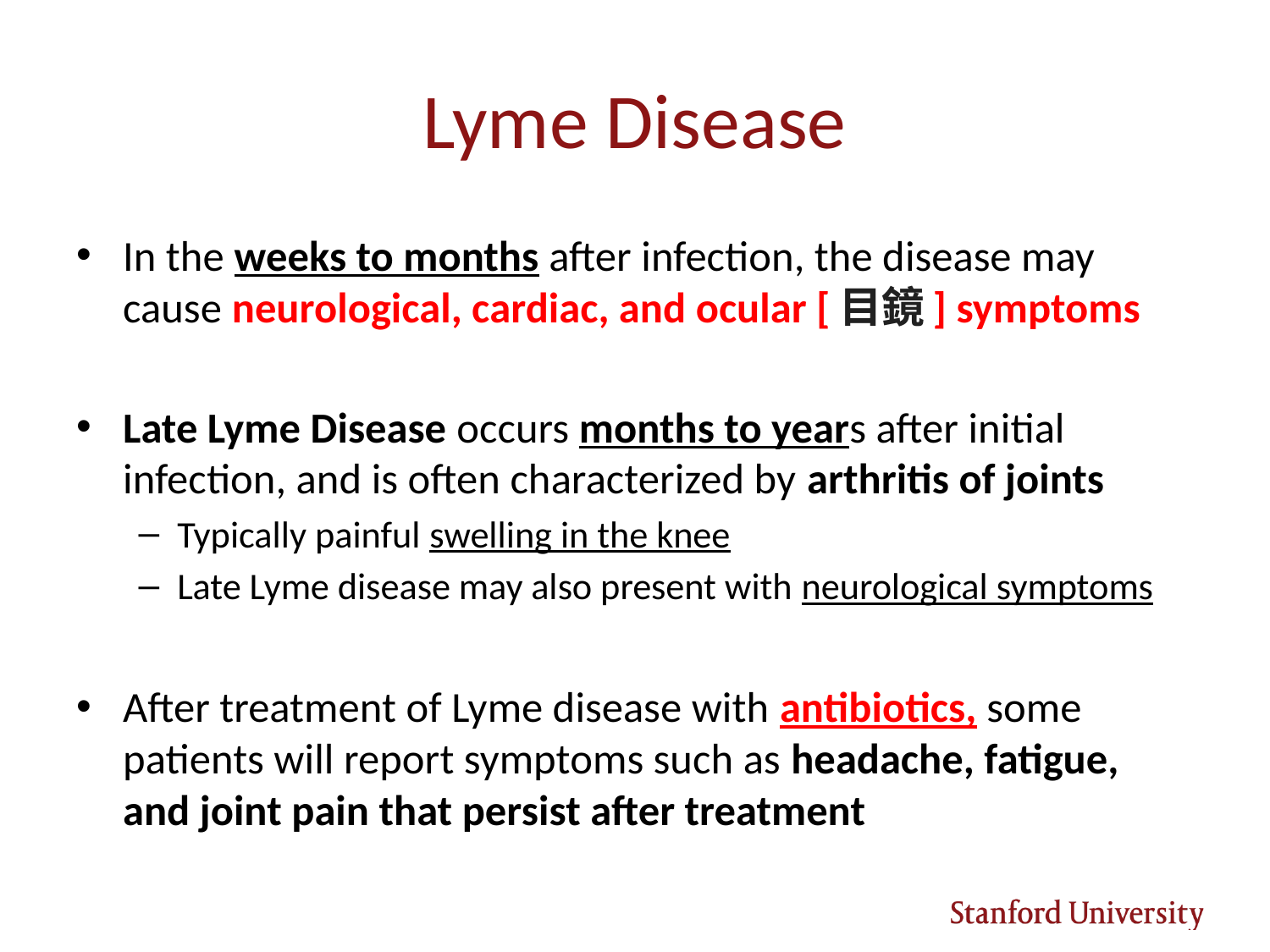

# Lyme Disease
In the weeks to months after infection, the disease may cause neurological, cardiac, and ocular [目鏡] symptoms

Late Lyme Disease occurs months to years after initial infection, and is often characterized by arthritis of joints
Typically painful swelling in the knee
Late Lyme disease may also present with neurological symptoms

After treatment of Lyme disease with antibiotics, some patients will report symptoms such as headache, fatigue, and joint pain that persist after treatment